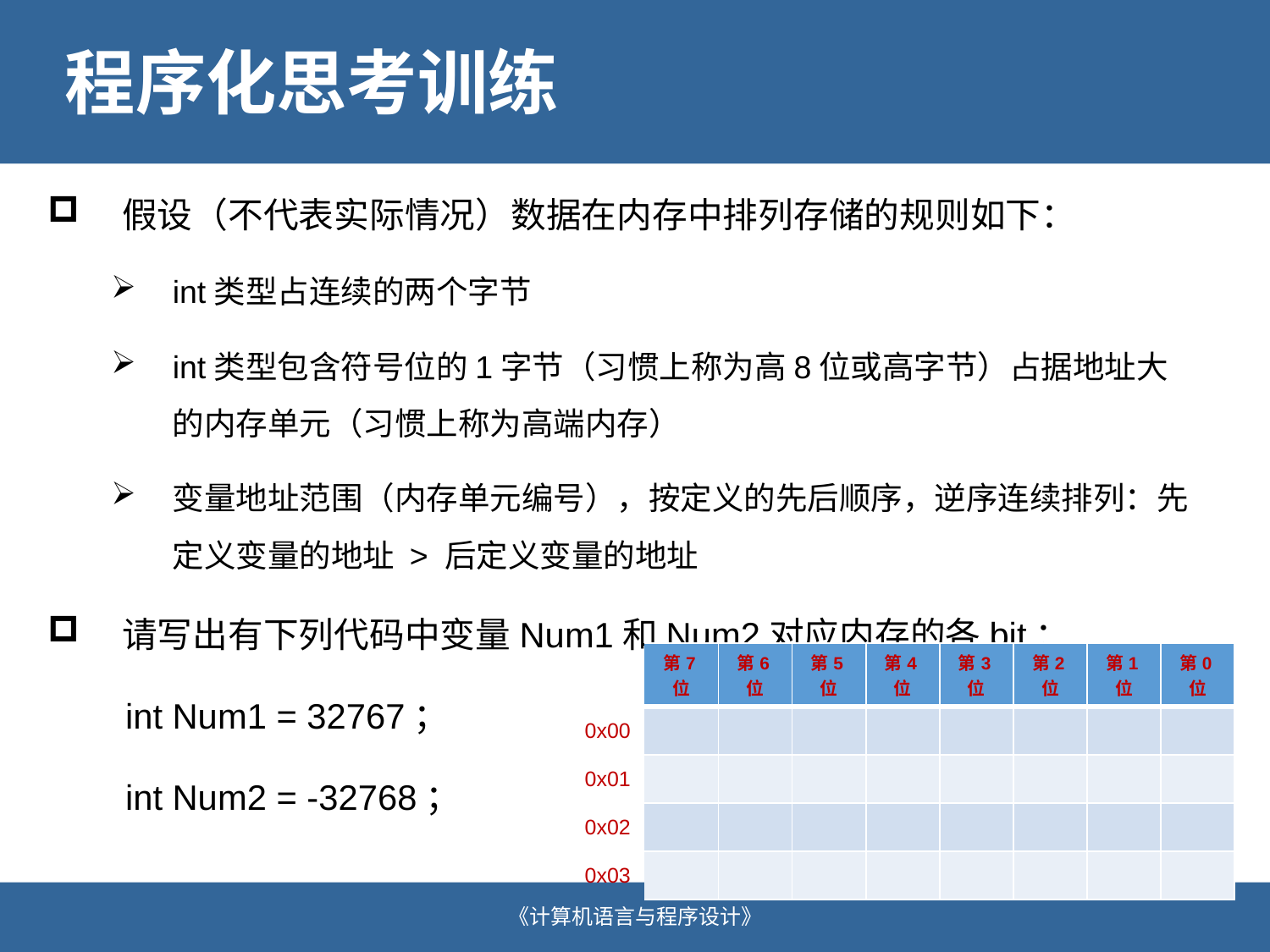

# 程序化思考训练
假设（不代表实际情况）数据在内存中排列存储的规则如下：
int类型占连续的两个字节
int类型包含符号位的1字节（习惯上称为高8位或高字节）占据地址大的内存单元（习惯上称为高端内存）
变量地址范围（内存单元编号），按定义的先后顺序，逆序连续排列：先定义变量的地址 > 后定义变量的地址
请写出有下列代码中变量Num1和Num2对应内存的各bit：
        int Num1 = 32767；
        int Num2 = -32768；
|  | 第7位 | 第6位 | 第5位 | 第4位 | 第3位 | 第2位 | 第1位 | 第0位 |
| --- | --- | --- | --- | --- | --- | --- | --- | --- |
| 0x00 |  |  |  |  |  |  |  |  |
| 0x01 |  |  |  |  |  |  |  |  |
| 0x02 |  |  |  |  |  |  |  |  |
| 0x03 |  |  |  |  |  |  |  |  |

《计算机语言与程序设计》
69